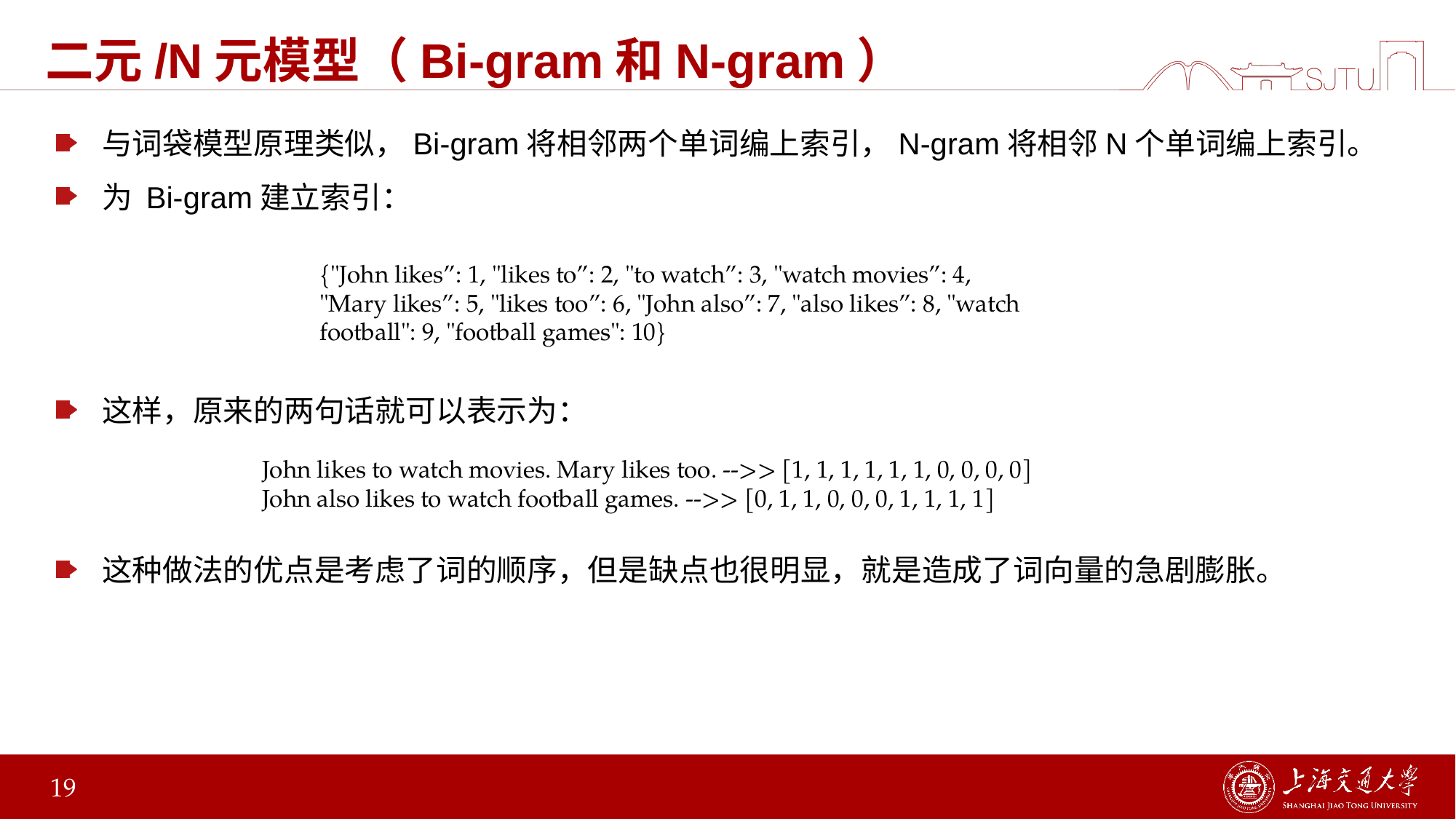

# 二元/N元模型（Bi-gram和N-gram）
与词袋模型原理类似，Bi-gram将相邻两个单词编上索引，N-gram将相邻N个单词编上索引。
为 Bi-gram建立索引：

这样，原来的两句话就可以表示为：

这种做法的优点是考虑了词的顺序，但是缺点也很明显，就是造成了词向量的急剧膨胀。

{"John likes”: 1, "likes to”: 2, "to watch”: 3, "watch movies”: 4, "Mary likes”: 5, "likes too”: 6, "John also”: 7, "also likes”: 8, "watch football": 9, "football games": 10}
John likes to watch movies. Mary likes too. -->> [1, 1, 1, 1, 1, 1, 0, 0, 0, 0] John also likes to watch football games. -->> [0, 1, 1, 0, 0, 0, 1, 1, 1, 1]
19